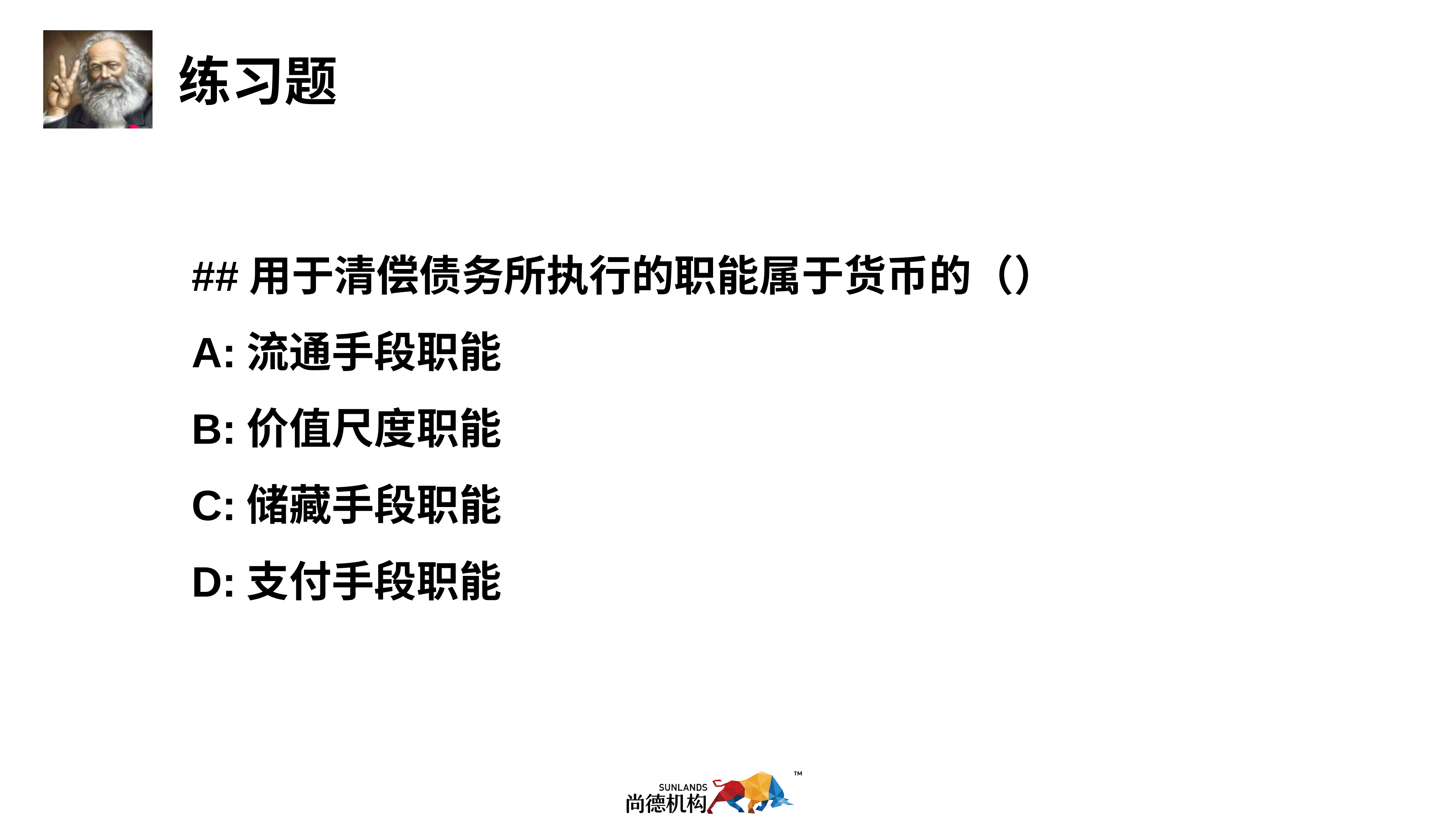

##用于清偿债务所执行的职能属于货币的（）
A:流通手段职能
B:价值尺度职能
C:储藏手段职能
D:支付手段职能